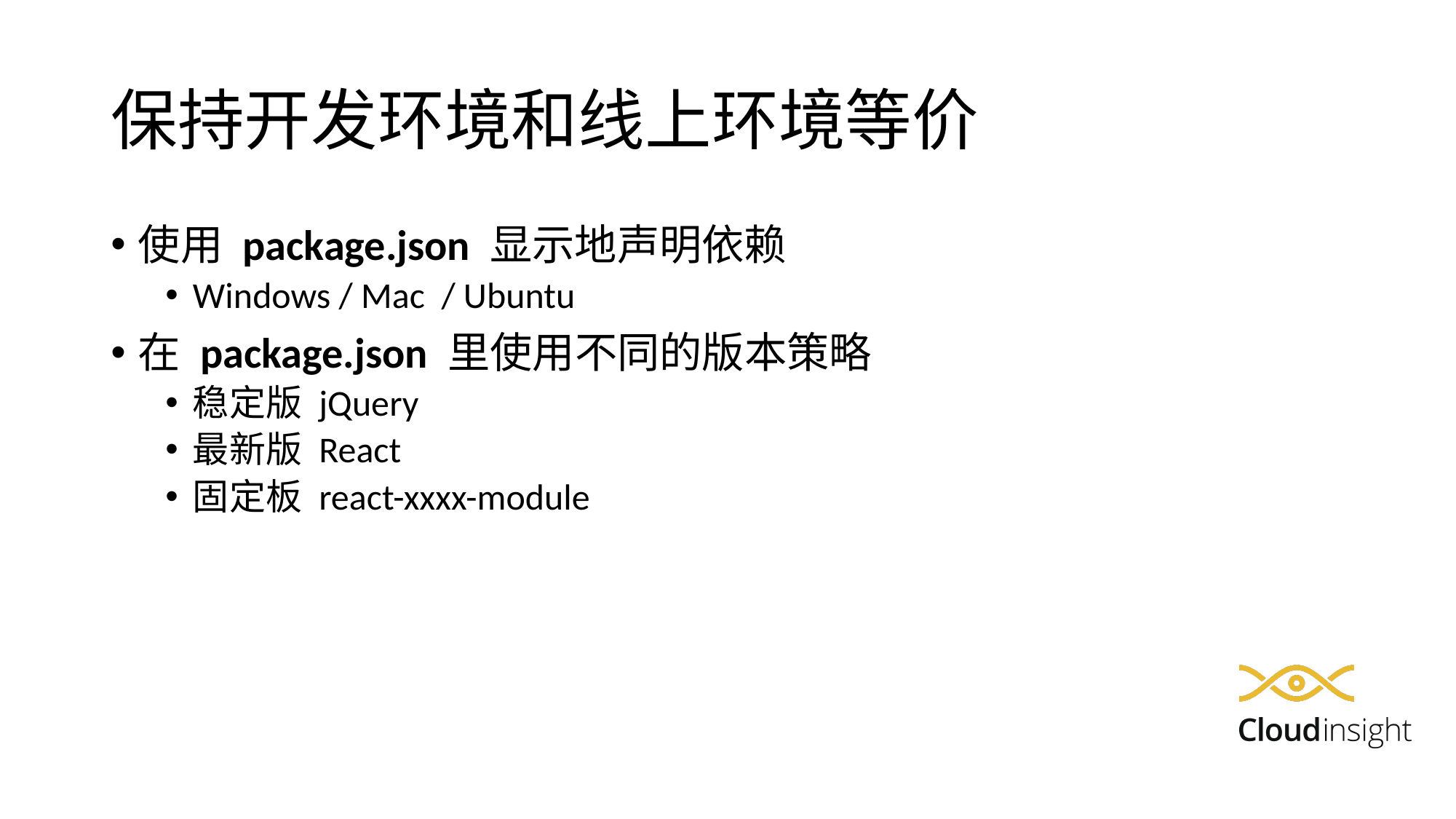

# 保持开发环境和线上环境等价
使用 package.json 显示地声明依赖
Windows / Mac  / Ubuntu
在 package.json 里使用不同的版本策略
稳定版 jQuery
最新版 React
固定板 react-xxxx-module